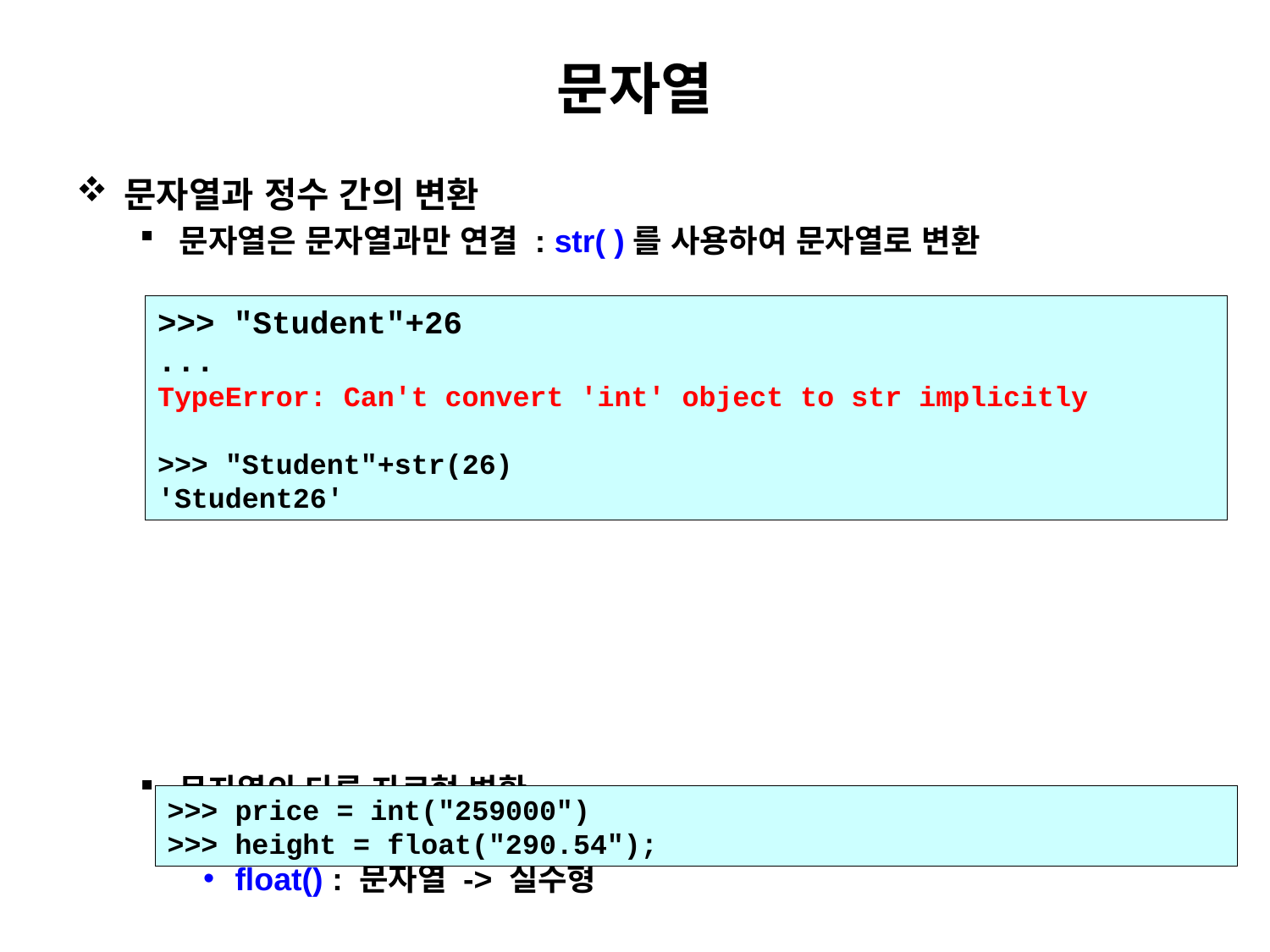

# 문자열
문자열과 정수 간의 변환
문자열은 문자열과만 연결 : str( )를 사용하여 문자열로 변환

문자열의 다른 자료형 변환
int() : 문자열 -> 정수형
float() : 문자열 -> 실수형

>>> "Student"+26
...
TypeError: Can't convert 'int' object to str implicitly

>>> "Student"+str(26)
'Student26'
>>> price = int("259000")
>>> height = float("290.54");